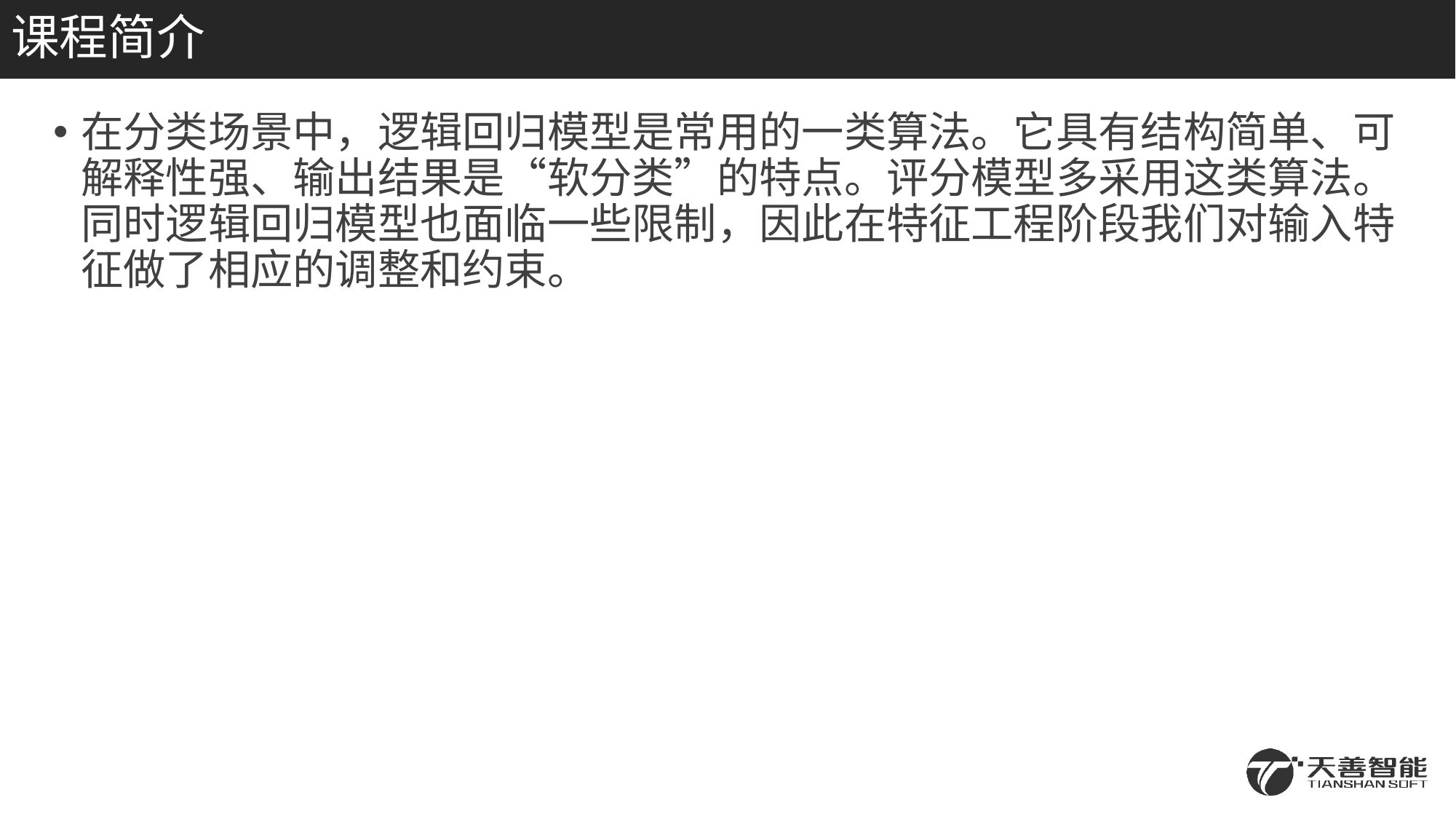

# 课程简介
在分类场景中，逻辑回归模型是常用的一类算法。它具有结构简单、可解释性强、输出结果是“软分类”的特点。评分模型多采用这类算法。同时逻辑回归模型也面临一些限制，因此在特征工程阶段我们对输入特征做了相应的调整和约束。